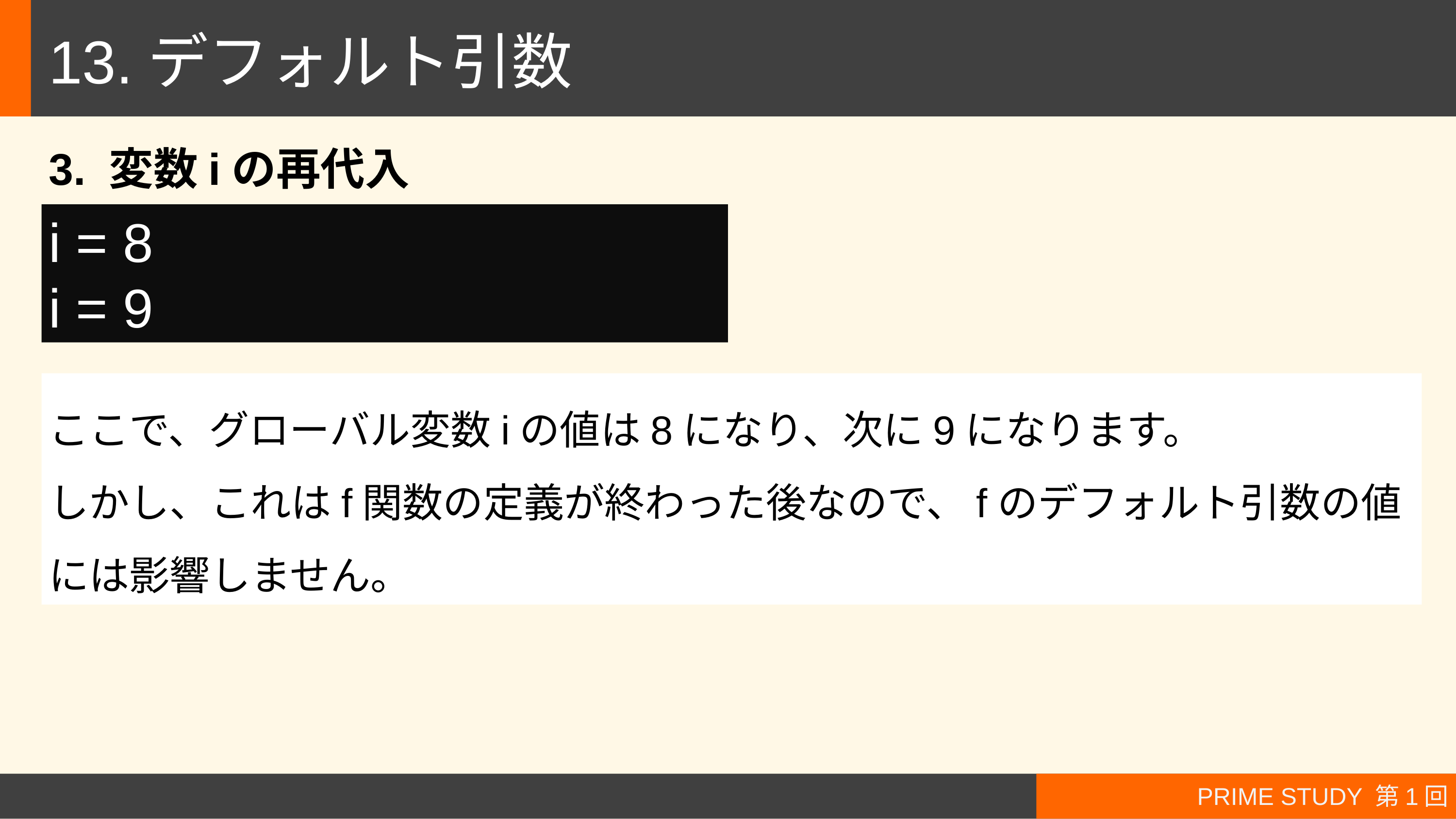

# 13.デフォルト引数
3. 変数iの再代入
i = 8
i = 9
ここで、グローバル変数iの値は8になり、次に9になります。
しかし、これはf関数の定義が終わった後なので、fのデフォルト引数の値には影響しません。
PRIME STUDY 第1回